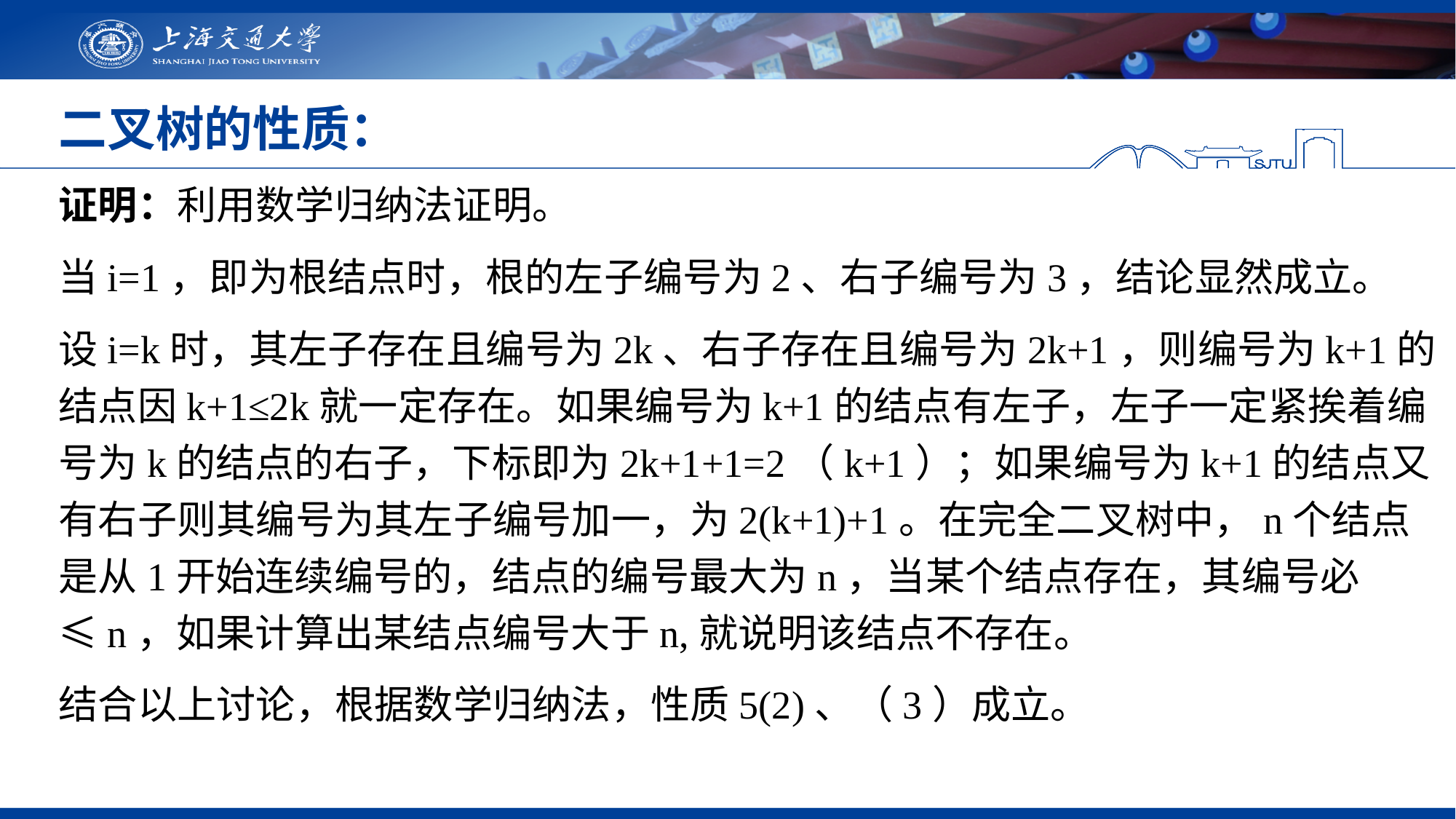

# 二叉树的性质：
证明：利用数学归纳法证明。
当i=1，即为根结点时，根的左子编号为2、右子编号为3，结论显然成立。
设i=k时，其左子存在且编号为2k、右子存在且编号为2k+1，则编号为k+1的结点因k+1≤2k就一定存在。如果编号为k+1的结点有左子，左子一定紧挨着编号为k的结点的右子，下标即为2k+1+1=2（k+1）；如果编号为k+1的结点又有右子则其编号为其左子编号加一，为2(k+1)+1。在完全二叉树中，n个结点是从1开始连续编号的，结点的编号最大为n，当某个结点存在，其编号必≤n，如果计算出某结点编号大于n,就说明该结点不存在。
结合以上讨论，根据数学归纳法，性质5(2)、（3）成立。